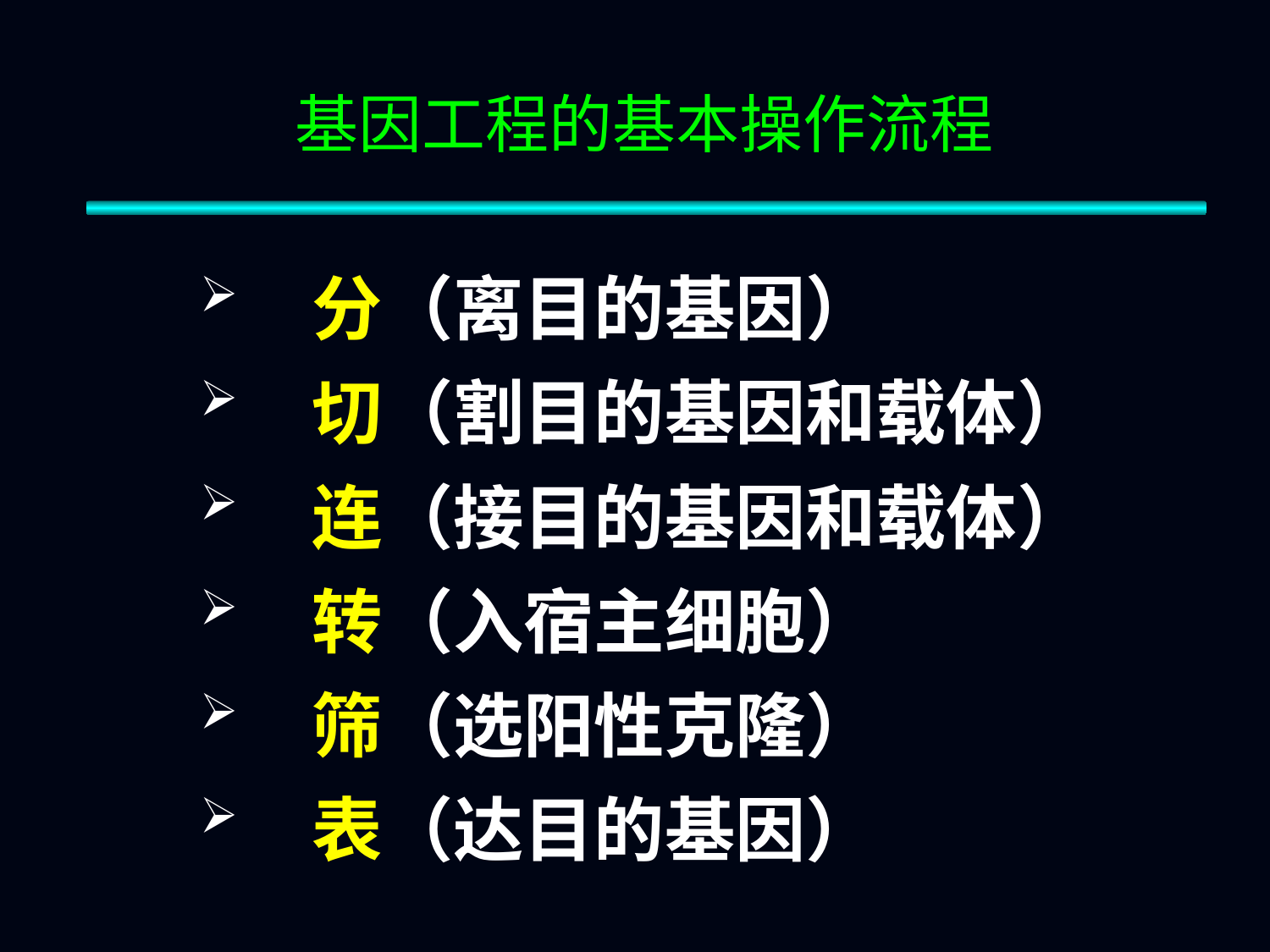

基因工程的基本操作流程

   分（离目的基因）

   切（割目的基因和载体）

   连（接目的基因和载体）

   转（入宿主细胞）

   筛（选阳性克隆）

   表（达目的基因）